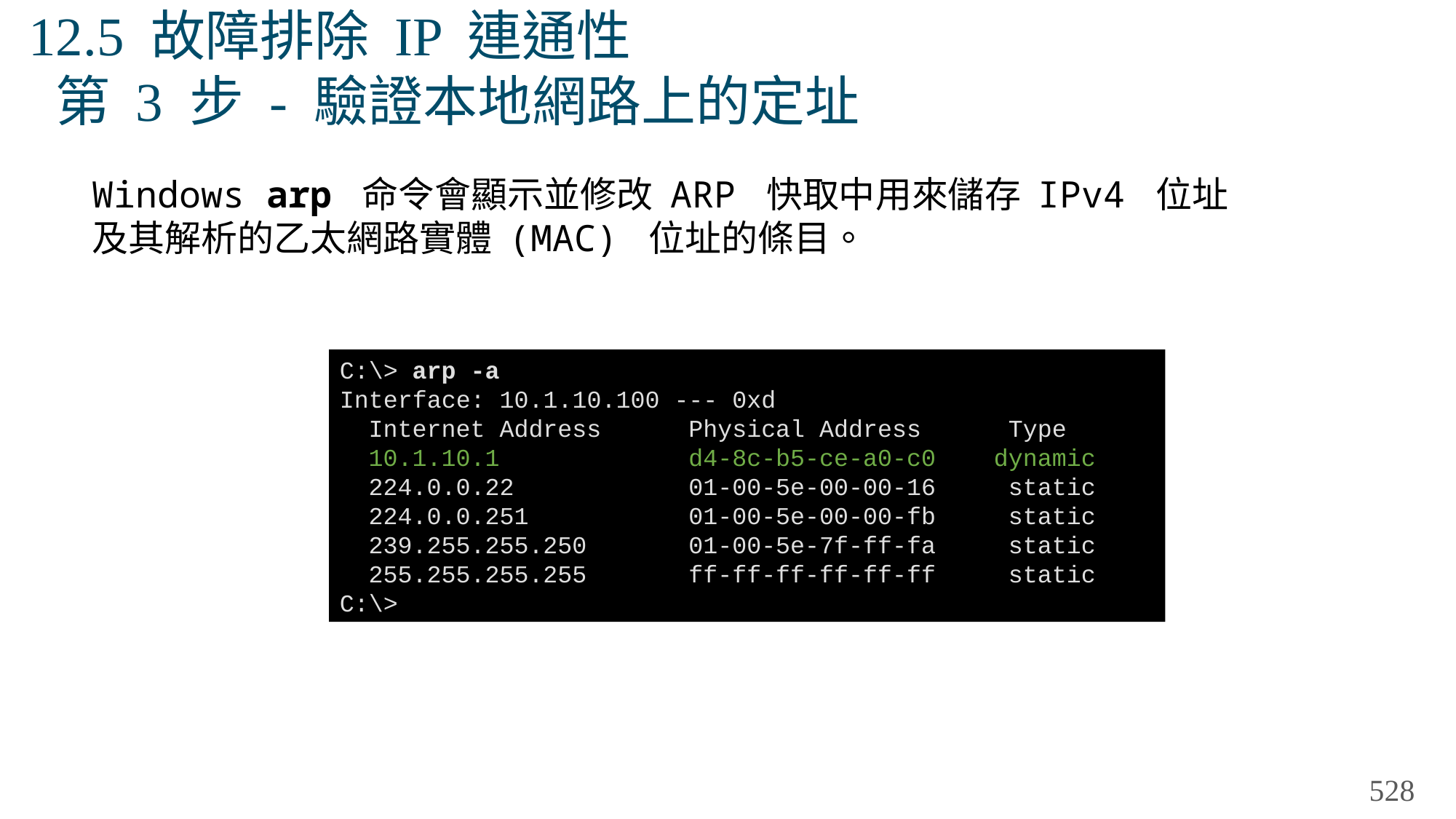

# 12.5 故障排除 IP 連通性 第 3 步 - 驗證本地網路上的定址
Windows arp 命令會顯示並修改 ARP 快取中用來儲存 IPv4 位址及其解析的乙太網路實體 (MAC) 位址的條目。
C:\> arp -a
Interface: 10.1.10.100 --- 0xd
  Internet Address      Physical Address      Type
  10.1.10.1             d4-8c-b5-ce-a0-c0    dynamic
  224.0.0.22            01-00-5e-00-00-16     static
  224.0.0.251           01-00-5e-00-00-fb     static
  239.255.255.250       01-00-5e-7f-ff-fa     static
  255.255.255.255       ff-ff-ff-ff-ff-ff     static
C:\>
528